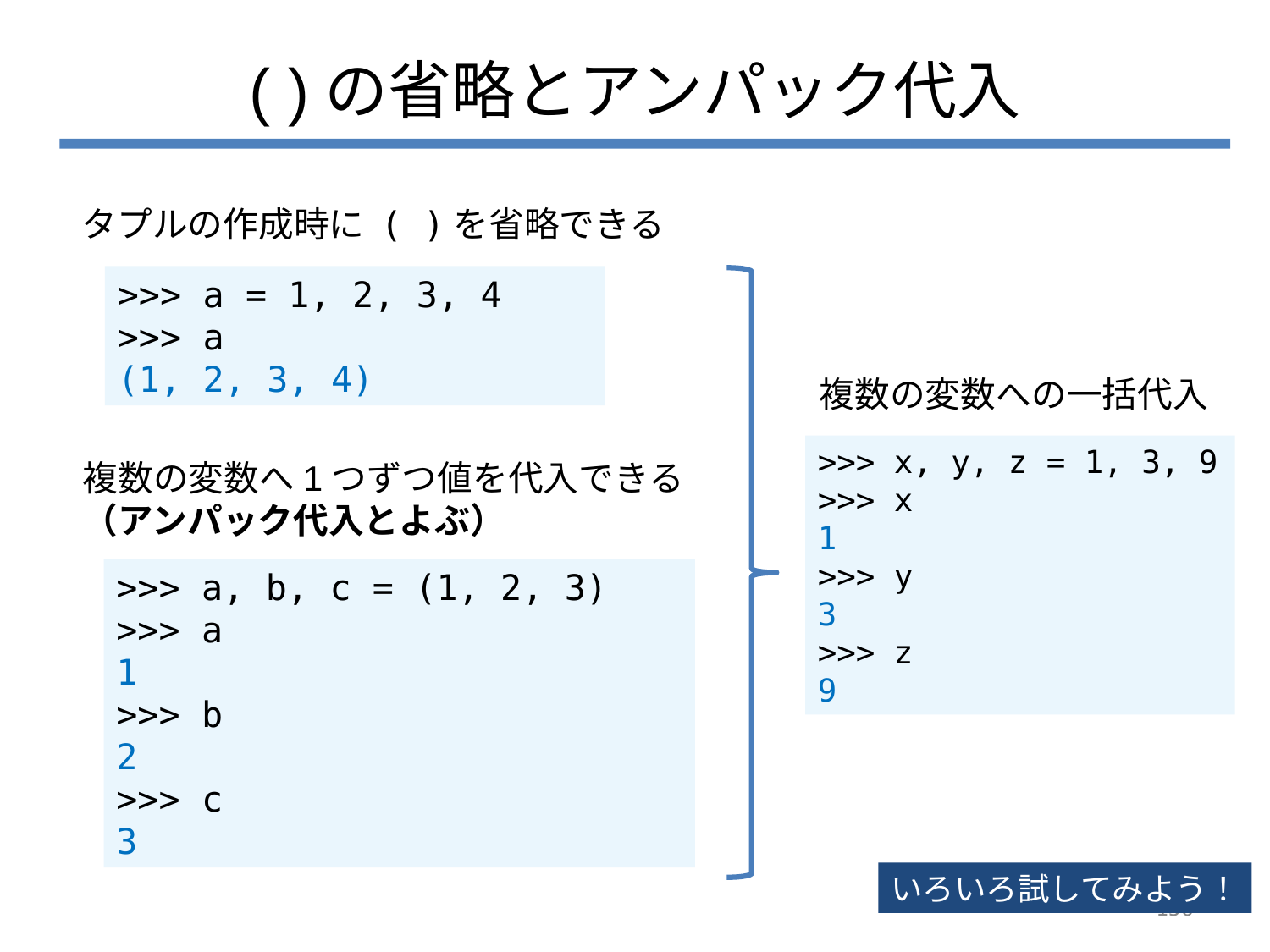

# ( )の省略とアンパック代入
タプルの作成時に ( )を省略できる
>>> a = 1, 2, 3, 4
>>> a
(1, 2, 3, 4)

複数の変数への一括代入
>>> x, y, z = 1, 3, 9
>>> x
1
>>> y
3
>>> z
9
複数の変数へ1つずつ値を代入できる
（アンパック代入とよぶ）
>>> a, b, c = (1, 2, 3)
>>> a
1
>>> b
2
>>> c
3
いろいろ試してみよう！
156